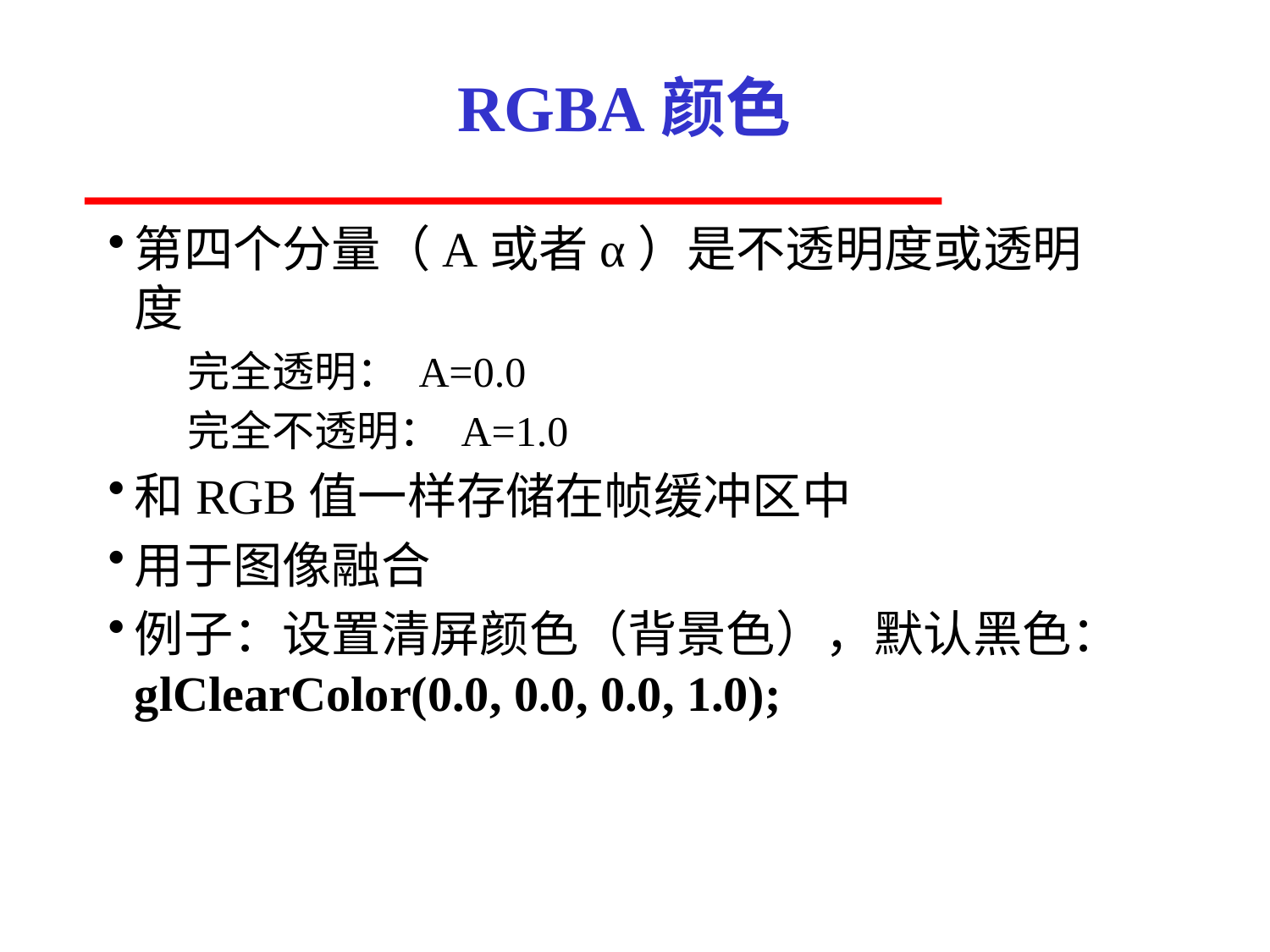

# RGBA颜色
第四个分量（A或者α）是不透明度或透明
度
完全透明： A=0.0
完全不透明： A=1.0
和RGB值一样存储在帧缓冲区中
用于图像融合
例子：设置清屏颜色（背景色），默认黑色：
glClearColor(0.0, 0.0, 0.0, 1.0);
88